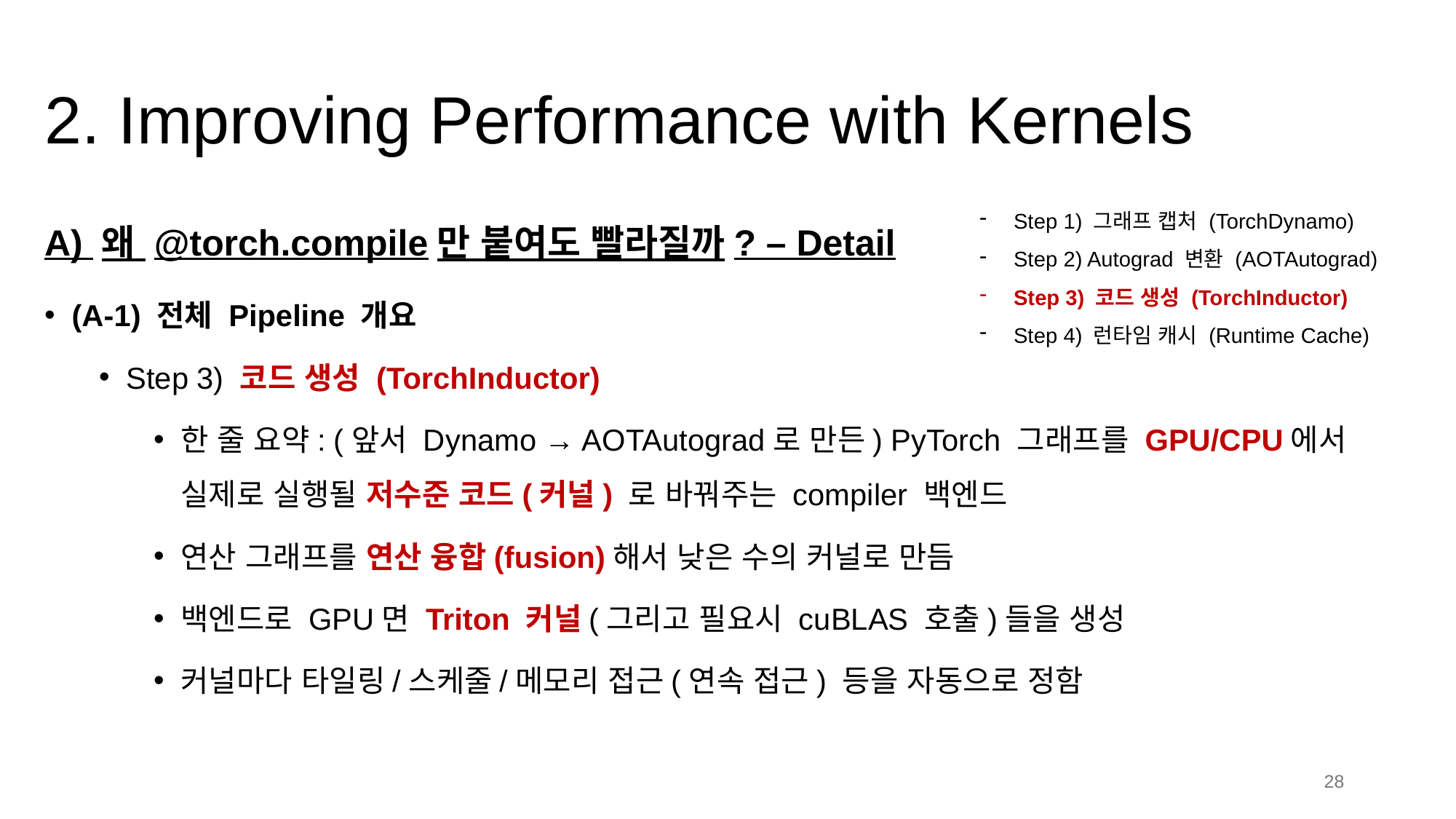

# 2. Improving Performance with Kernels
Step 1) 그래프 캡처 (TorchDynamo)
Step 2) Autograd 변환 (AOTAutograd)
Step 3) 코드 생성 (TorchInductor)
Step 4) 런타임 캐시 (Runtime Cache)
A) 왜 @torch.compile만 붙여도 빨라질까? – Detail
(A-1) 전체 Pipeline 개요
Step 3) 코드 생성 (TorchInductor)
한 줄 요약: (앞서 Dynamo → AOTAutograd로 만든) PyTorch 그래프를 GPU/CPU에서
실제로 실행될 저수준 코드(커널) 로 바꿔주는 compiler 백엔드
연산 그래프를 연산 융합(fusion)해서 낮은 수의 커널로 만듬
백엔드로 GPU면 Triton 커널(그리고 필요시 cuBLAS 호출)들을 생성
커널마다 타일링/스케줄/메모리 접근(연속 접근) 등을 자동으로 정함
28